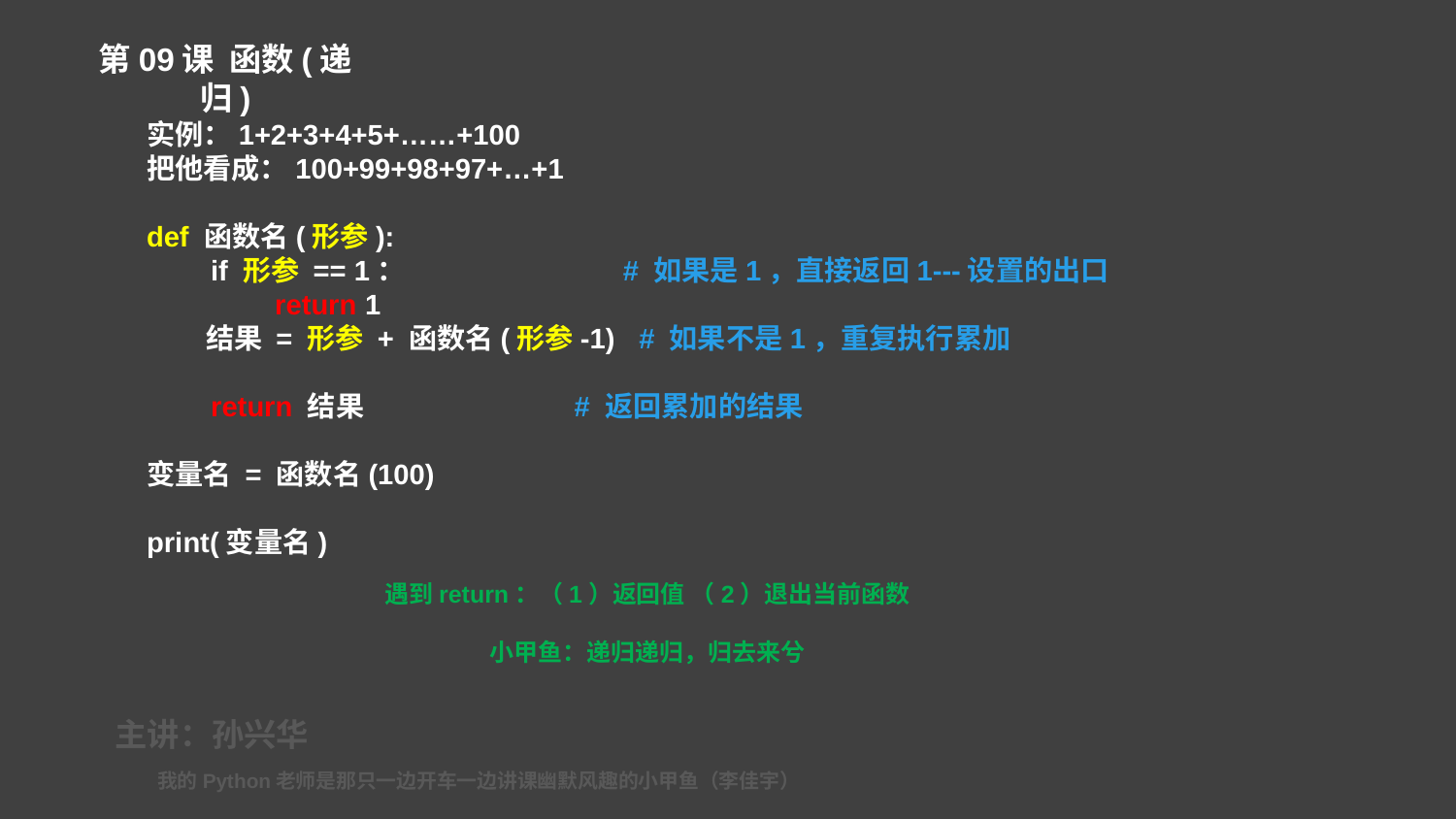

第09课  函数(递归)
实例：1+2+3+4+5+……+100
把他看成：100+99+98+97+…+1

def 函数名(形参):
        if 形参 == 1：		     # 如果是1，直接返回1---设置的出口
                return 1
        结果 = 形参 + 函数名(形参-1)   # 如果不是1，重复执行累加

        return 结果                               # 返回累加的结果

变量名 = 函数名(100)

print(变量名)
遇到return：（1）返回值 （2）退出当前函数

小甲鱼：递归递归，归去来兮